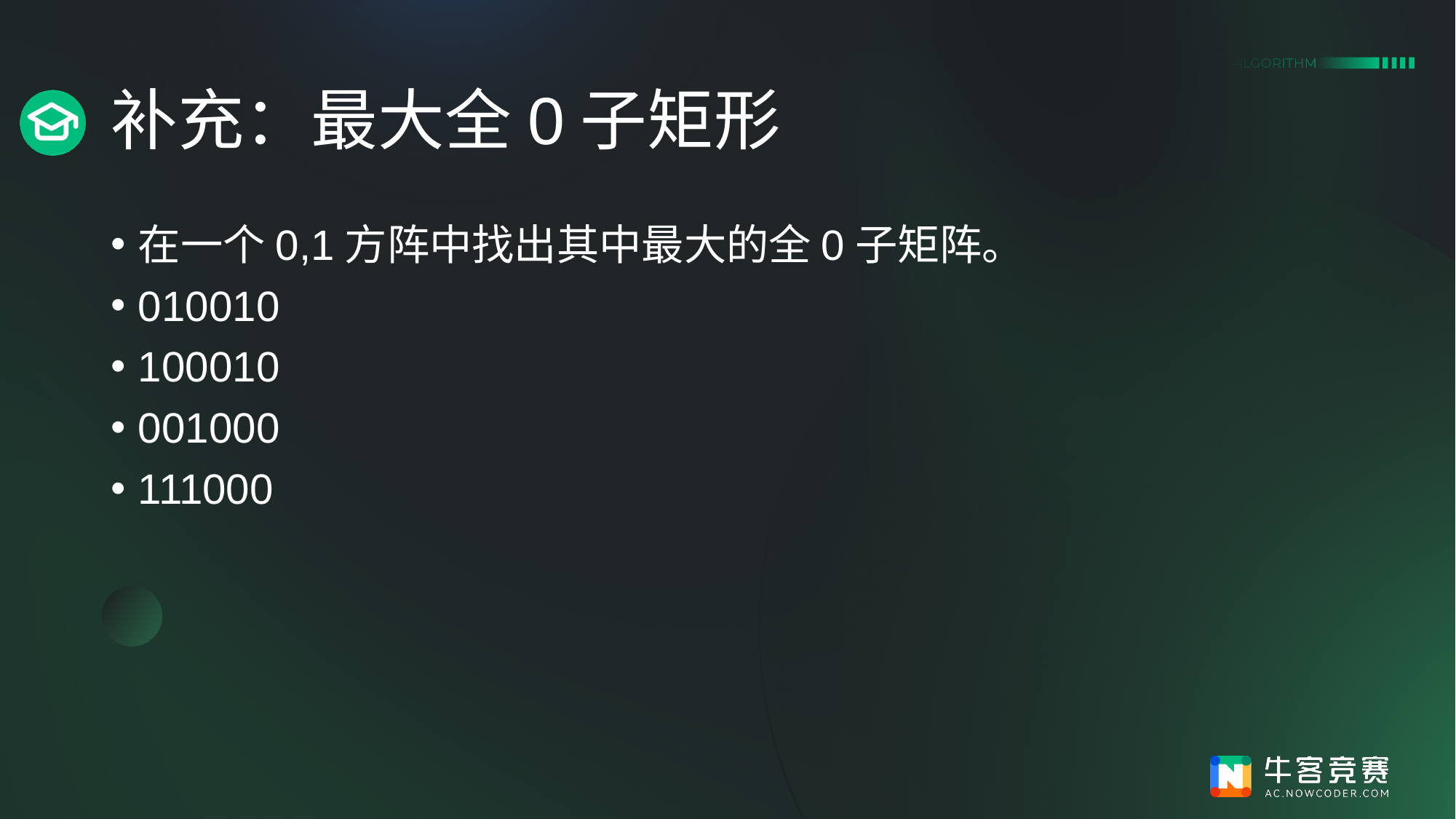

# 补充：最大全0子矩形
在一个0,1方阵中找出其中最大的全0子矩阵。
010010
100010
001000
111000